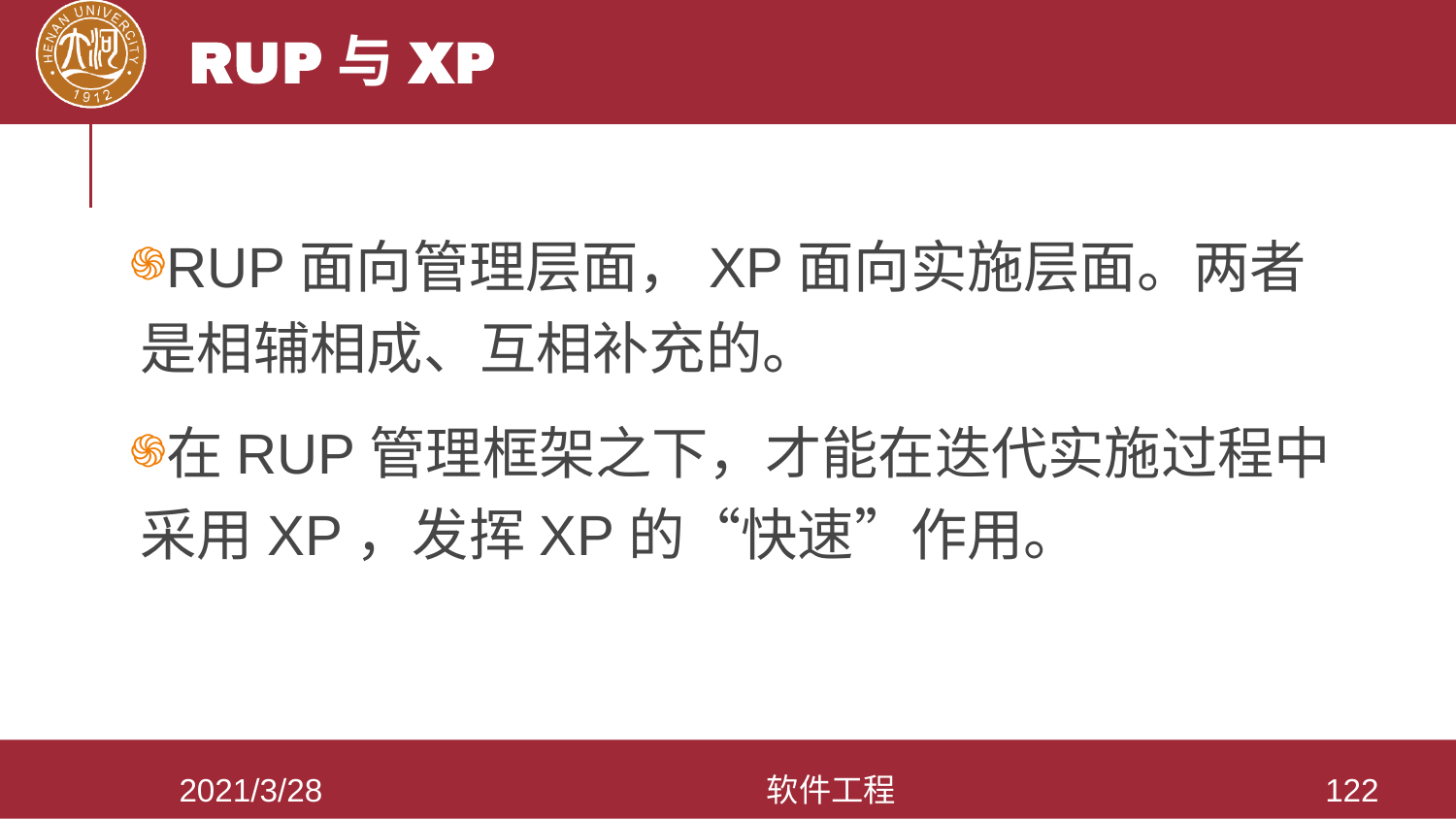

# RUP与XP
RUP面向管理层面，XP面向实施层面。两者是相辅相成、互相补充的。
在RUP管理框架之下，才能在迭代实施过程中采用XP，发挥XP的“快速”作用。
2021/3/28
软件工程
122